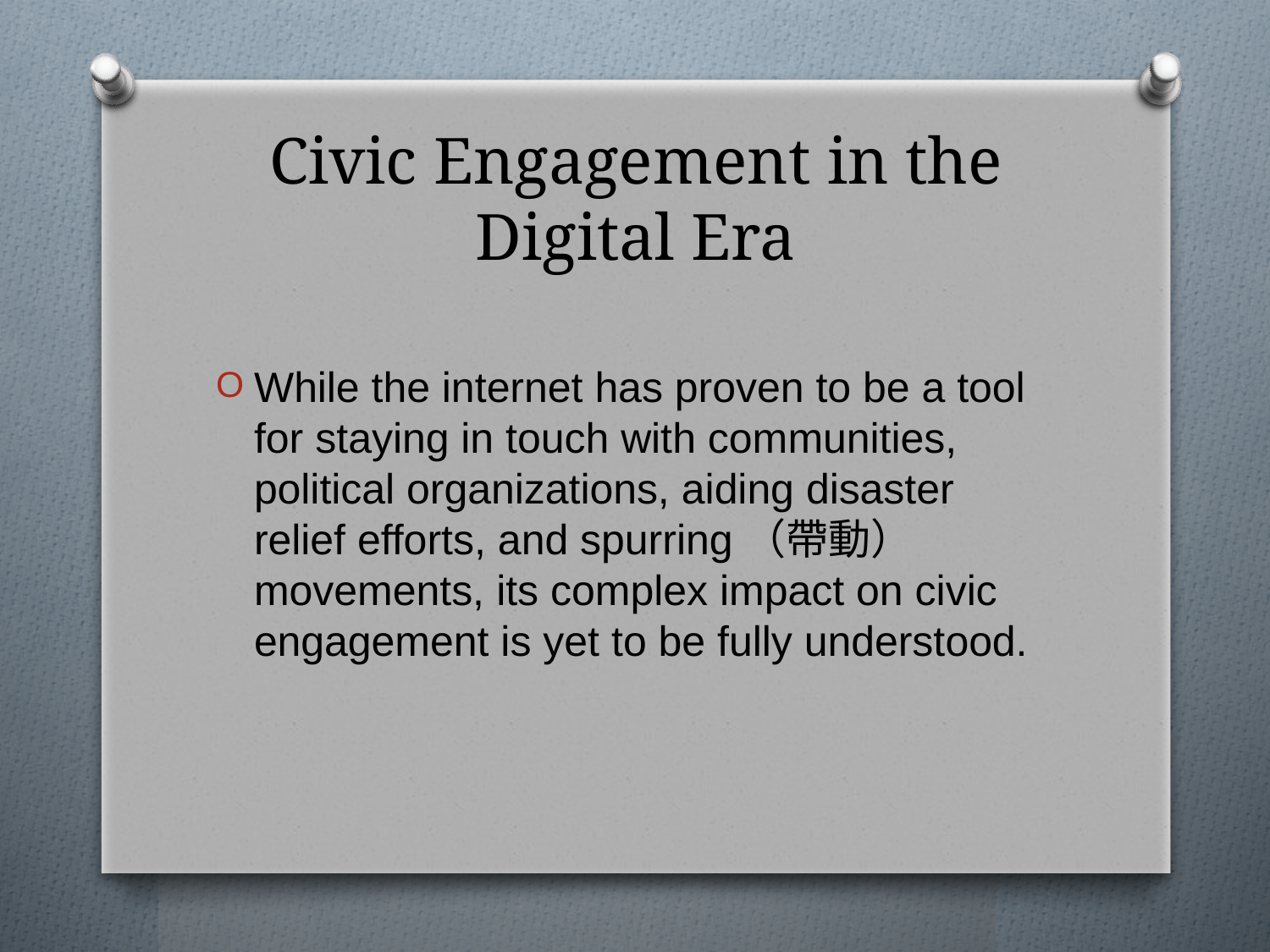

# Civic Engagement in the Digital Era

While the internet has proven to be a tool for staying in touch with communities, political organizations, aiding disaster relief efforts, and spurring（帶動） movements, its complex impact on civic engagement is yet to be fully understood.